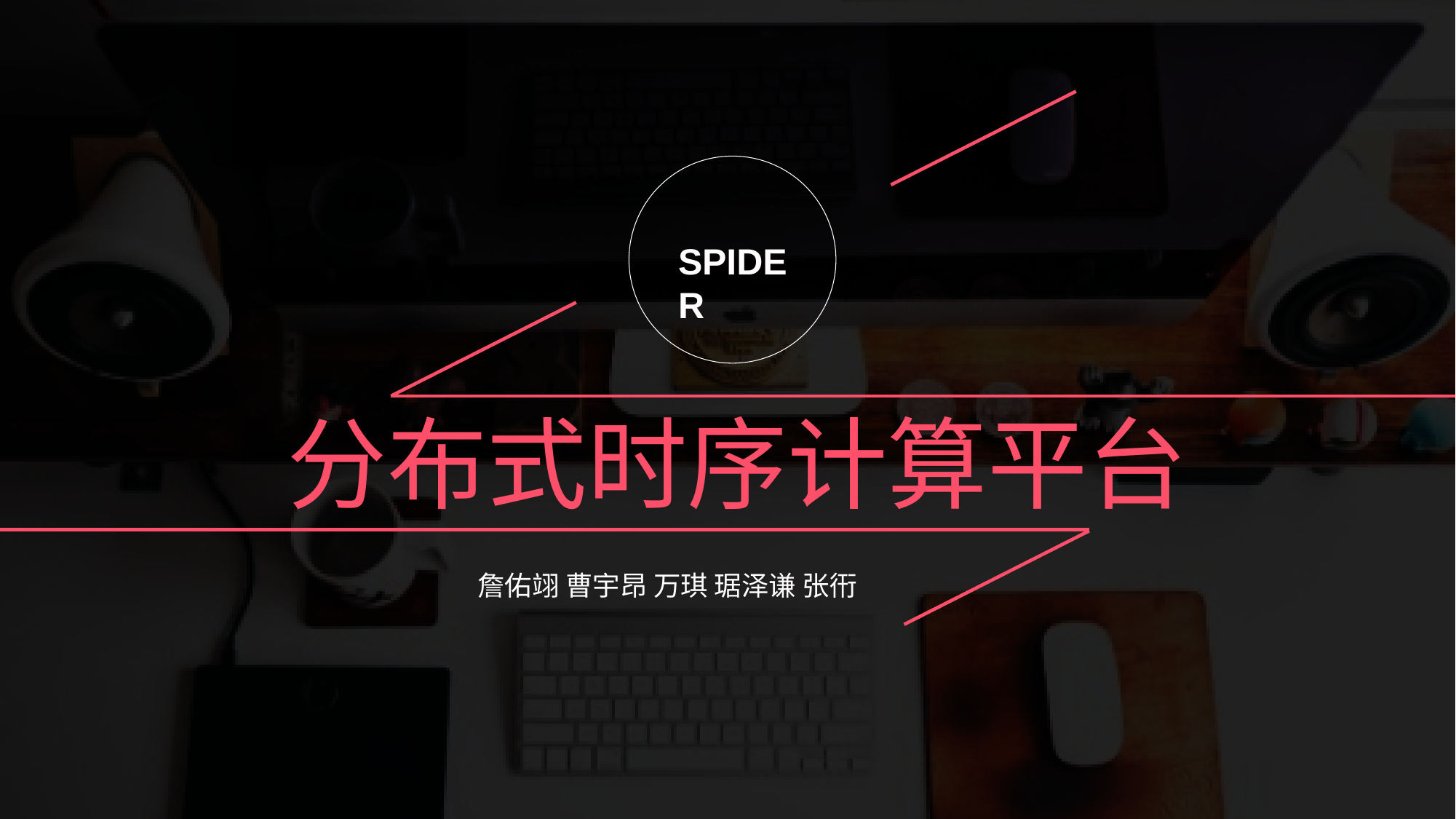

SPIDER
分布式时序计算平台
詹佑翊 曹宇昂 万琪 琚泽谦 张衎